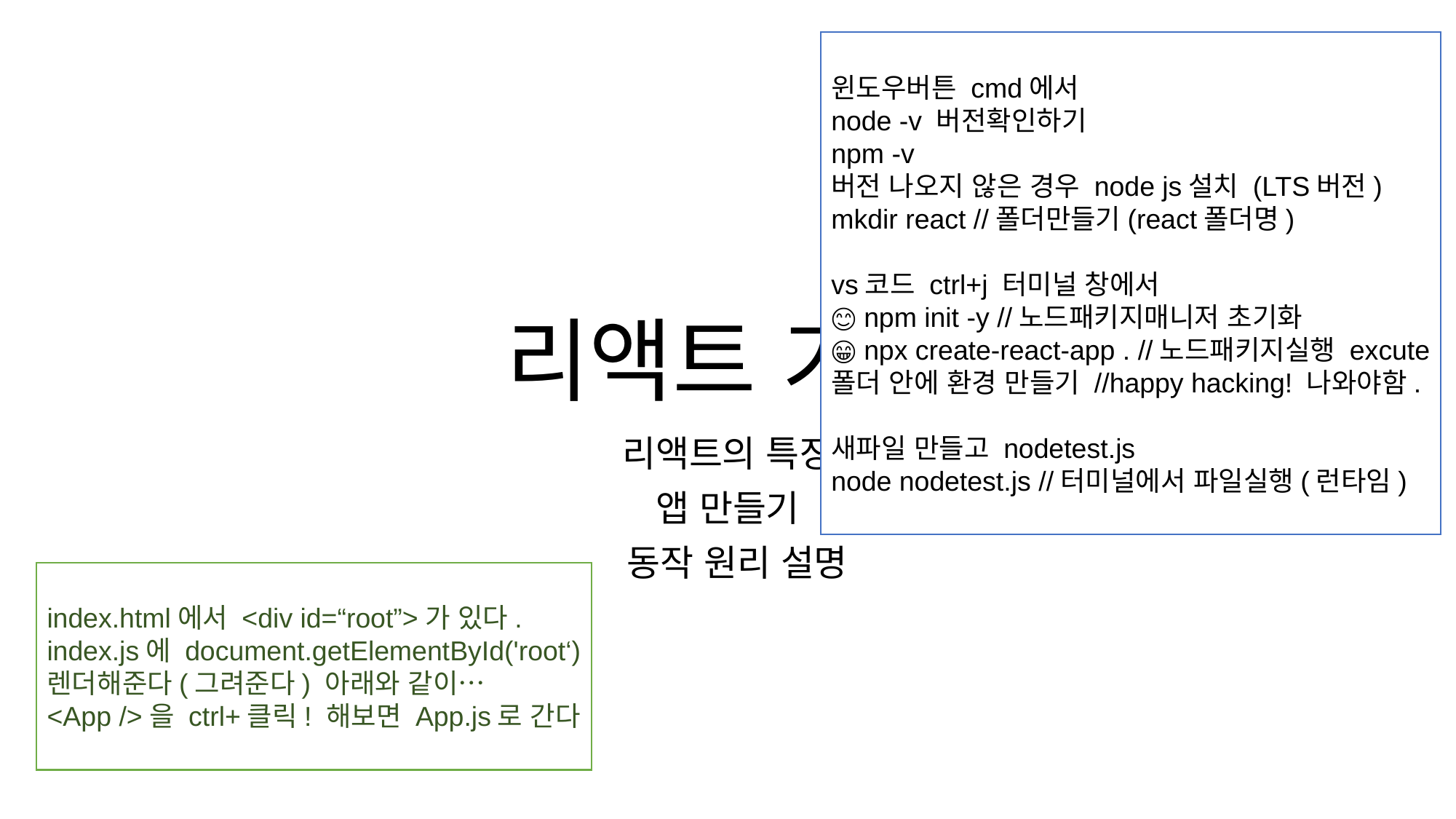

윈도우버튼 cmd에서
node -v 버전확인하기
npm -v
버전 나오지 않은 경우 node js설치 (LTS버전)
mkdir react //폴더만들기(react폴더명)
​
vs코드 ctrl+j 터미널 창에서
😊 npm init -y //노드패키지매니저 초기화
😁 npx create-react-app . //노드패키지실행 excute
폴더 안에 환경 만들기 //happy hacking! 나와야함.
​
새파일 만들고 nodetest.js
node nodetest.js //터미널에서 파일실행(런타임)

# 리액트 기초
리액트의 특징
앱 만들기
 동작 원리 설명

index.html에서 <div id=“root”>가 있다.
index.js에 document.getElementById('root‘)
렌더해준다(그려준다) 아래와 같이…
<App />을 ctrl+클릭! 해보면 App.js로 간다